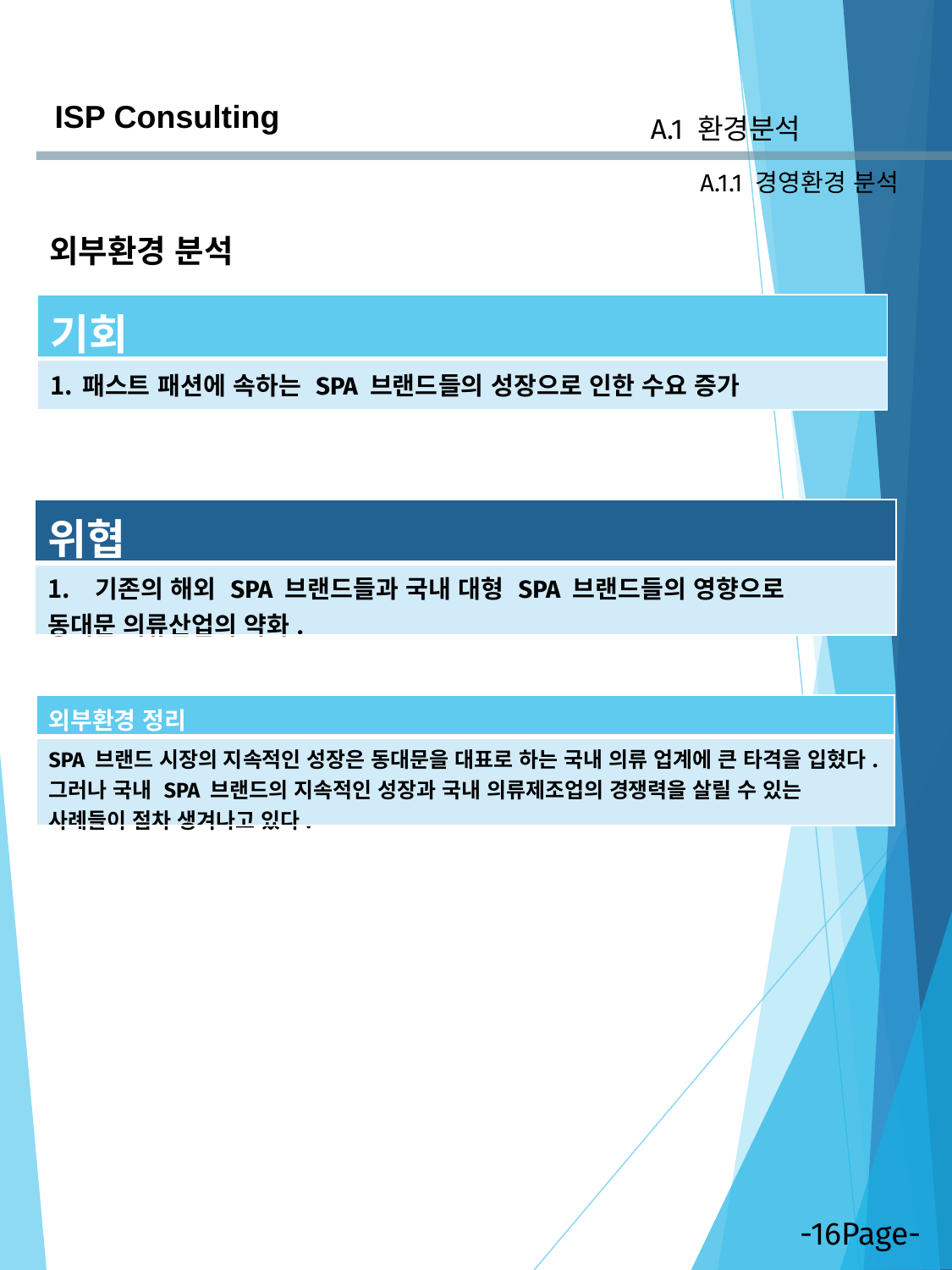

ISP Consulting
A.1 환경분석
A.1.1 경영환경 분석
외부환경 분석
| 기회 |
| --- |
| 패스트 패션에 속하는 SPA 브랜드들의 성장으로 인한 수요 증가 |
| 위협 |
| --- |
| 기존의 해외 SPA 브랜드들과 국내 대형 SPA 브랜드들의 영향으로 동대문 의류산업의 약화. |
| 외부환경 정리 |
| --- |
| SPA 브랜드 시장의 지속적인 성장은 동대문을 대표로 하는 국내 의류 업계에 큰 타격을 입혔다. 그러나 국내 SPA 브랜드의 지속적인 성장과 국내 의류제조업의 경쟁력을 살릴 수 있는 사례들이 점차 생겨나고 있다. |
-16Page-